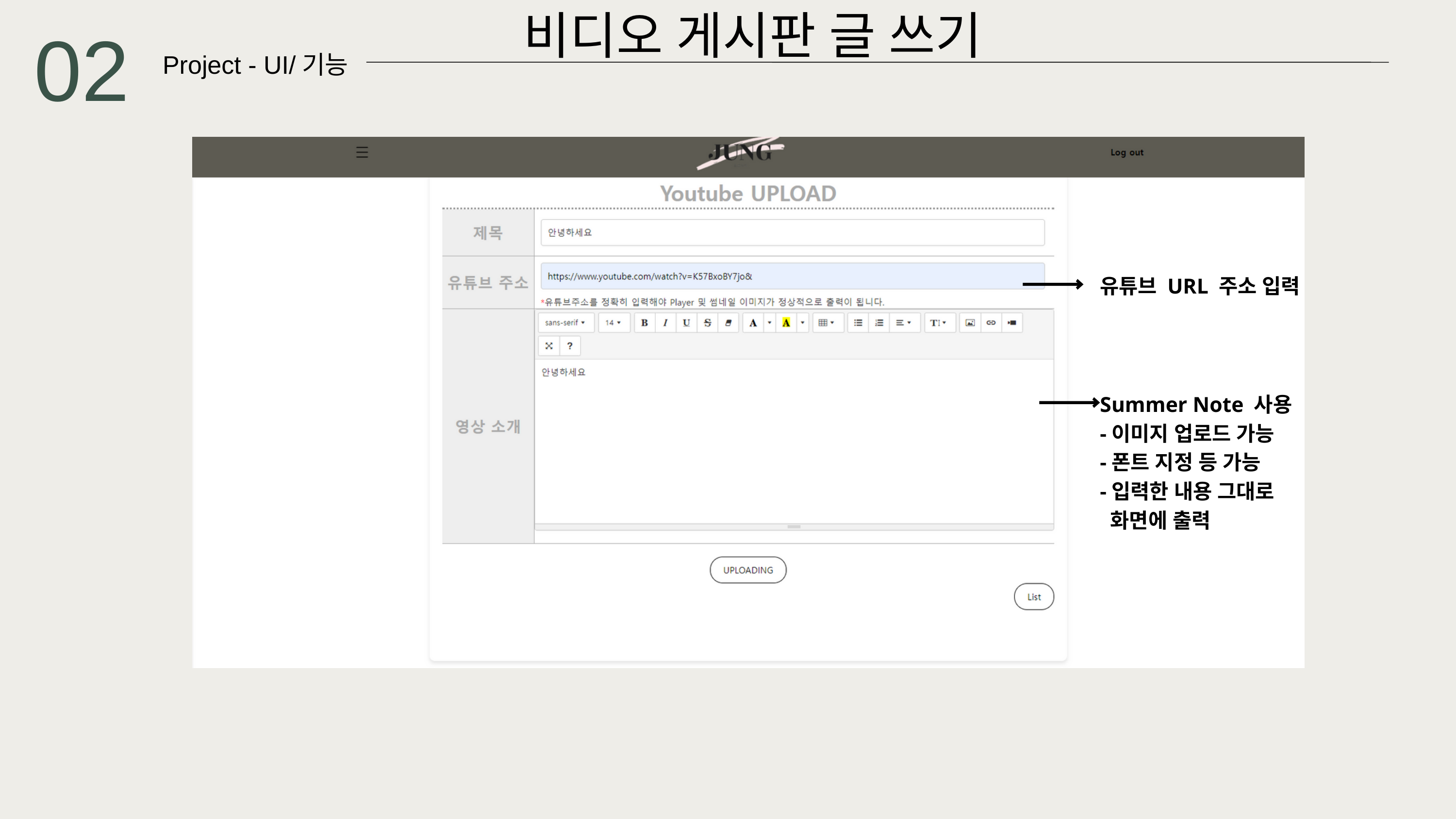

비디오 게시판 글 쓰기
02
Project - UI/기능

유튜브 URL 주소 입력

Summer Note 사용
-이미지 업로드 가능
-폰트 지정 등 가능
-입력한 내용 그대로
 화면에 출력